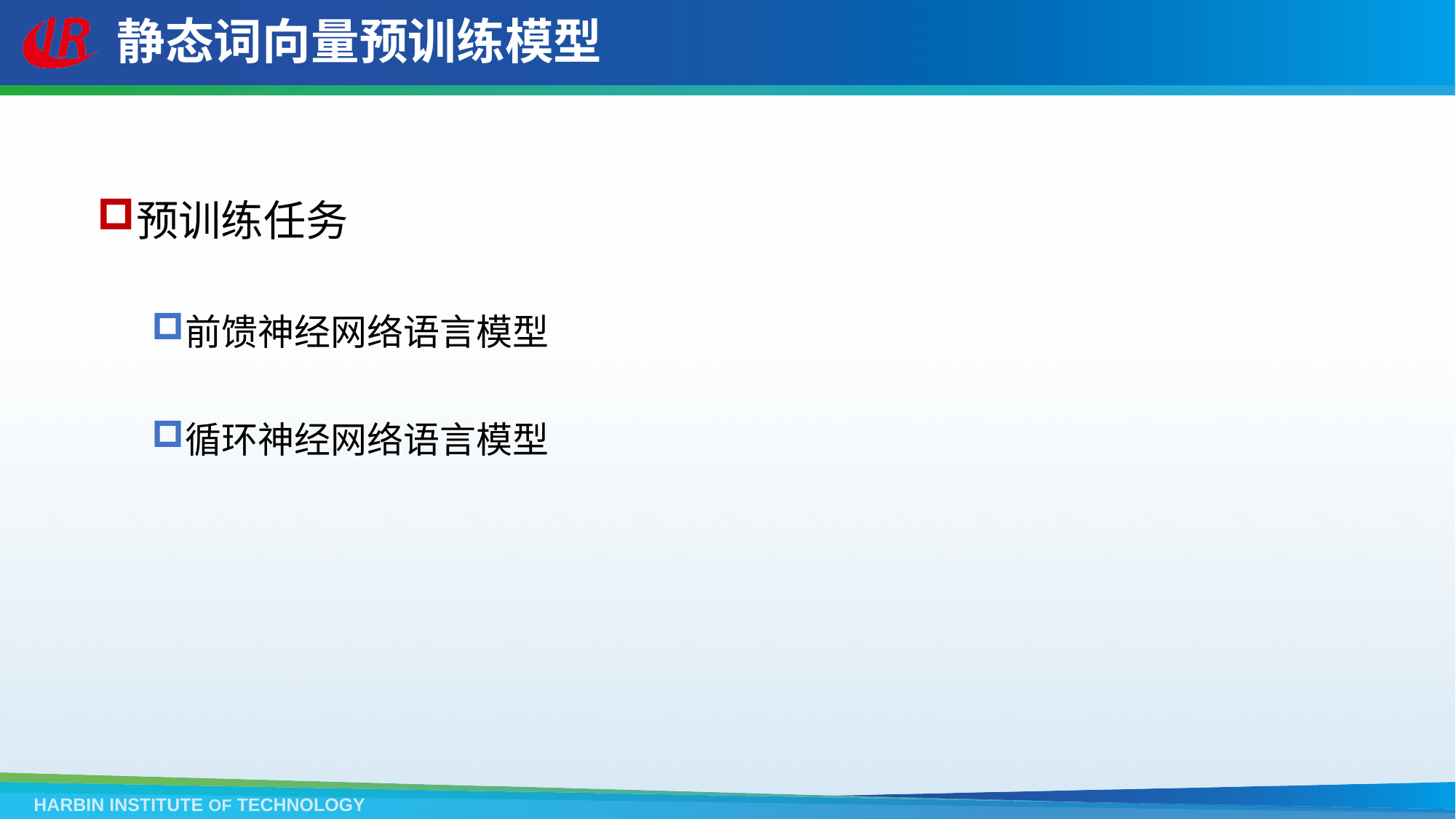

# 静态词向量预训练模型

预训练任务

前馈神经网络语言模型

循环神经网络语言模型

4
HARBIN INSTITUTE OF TECHNOLOGY